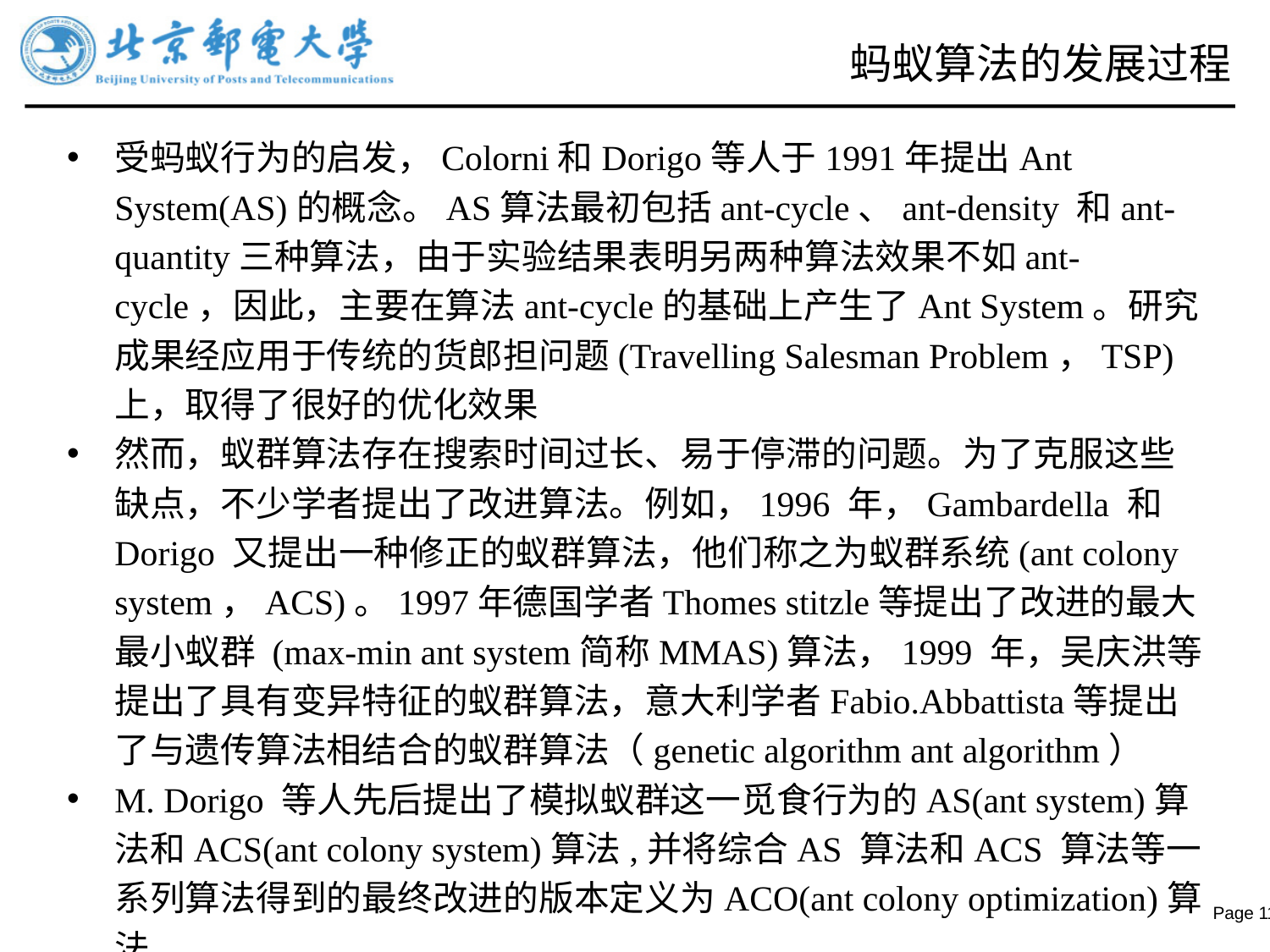

# 蚂蚁算法的发展过程
受蚂蚁行为的启发，Colorni和Dorigo等人于1991年提出Ant System(AS)的概念。AS算法最初包括ant-cycle、ant-density 和ant-quantity三种算法，由于实验结果表明另两种算法效果不如ant- cycle，因此，主要在算法ant-cycle的基础上产生了Ant System。研究成果经应用于传统的货郎担问题(Travelling Salesman Problem，TSP) 上，取得了很好的优化效果
然而，蚁群算法存在搜索时间过长、易于停滞的问题。为了克服这些缺点，不少学者提出了改进算法。例如，1996 年，Gambardella 和Dorigo 又提出一种修正的蚁群算法，他们称之为蚁群系统(ant colony system，ACS)。1997年德国学者Thomes stitzle等提出了改进的最大最小蚁群 (max-min ant system简称MMAS)算法，1999 年，吴庆洪等提出了具有变异特征的蚁群算法，意大利学者Fabio.Abbattista等提出了与遗传算法相结合的蚁群算法（genetic algorithm ant algorithm）
M. Dorigo 等人先后提出了模拟蚁群这一觅食行为的AS(ant system)算法和ACS(ant colony system)算法,并将综合AS 算法和ACS 算法等一系列算法得到的最终改进的版本定义为ACO(ant colony optimization)算法